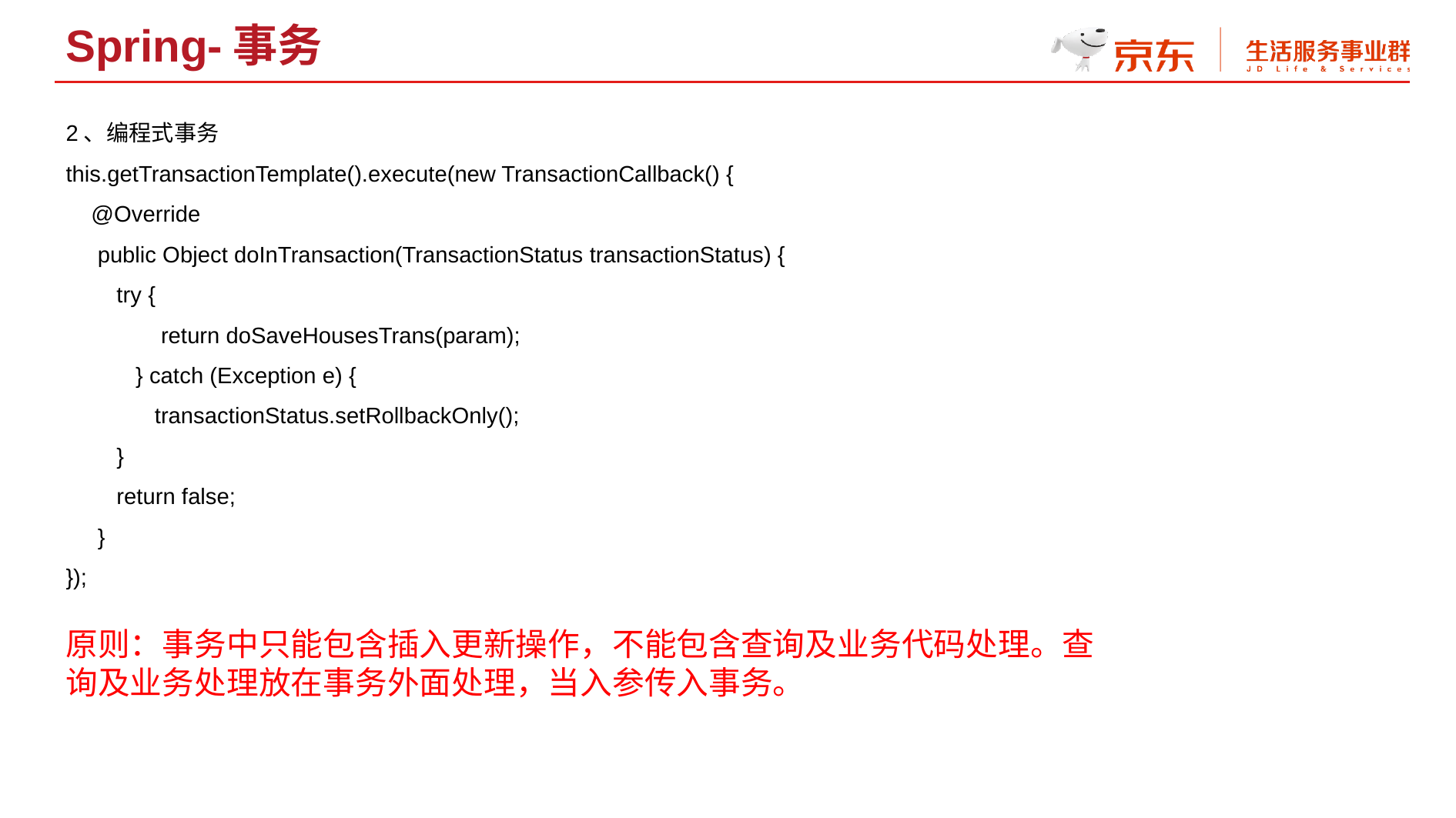

Spring-事务
2、编程式事务
this.getTransactionTemplate().execute(new TransactionCallback() {
    @Override
     public Object doInTransaction(TransactionStatus transactionStatus) {
        try {
               return doSaveHousesTrans(param);
           } catch (Exception e) {
              transactionStatus.setRollbackOnly();
        }
        return false;
     }
});
原则：事务中只能包含插入更新操作，不能包含查询及业务代码处理。查询及业务处理放在事务外面处理，当入参传入事务。